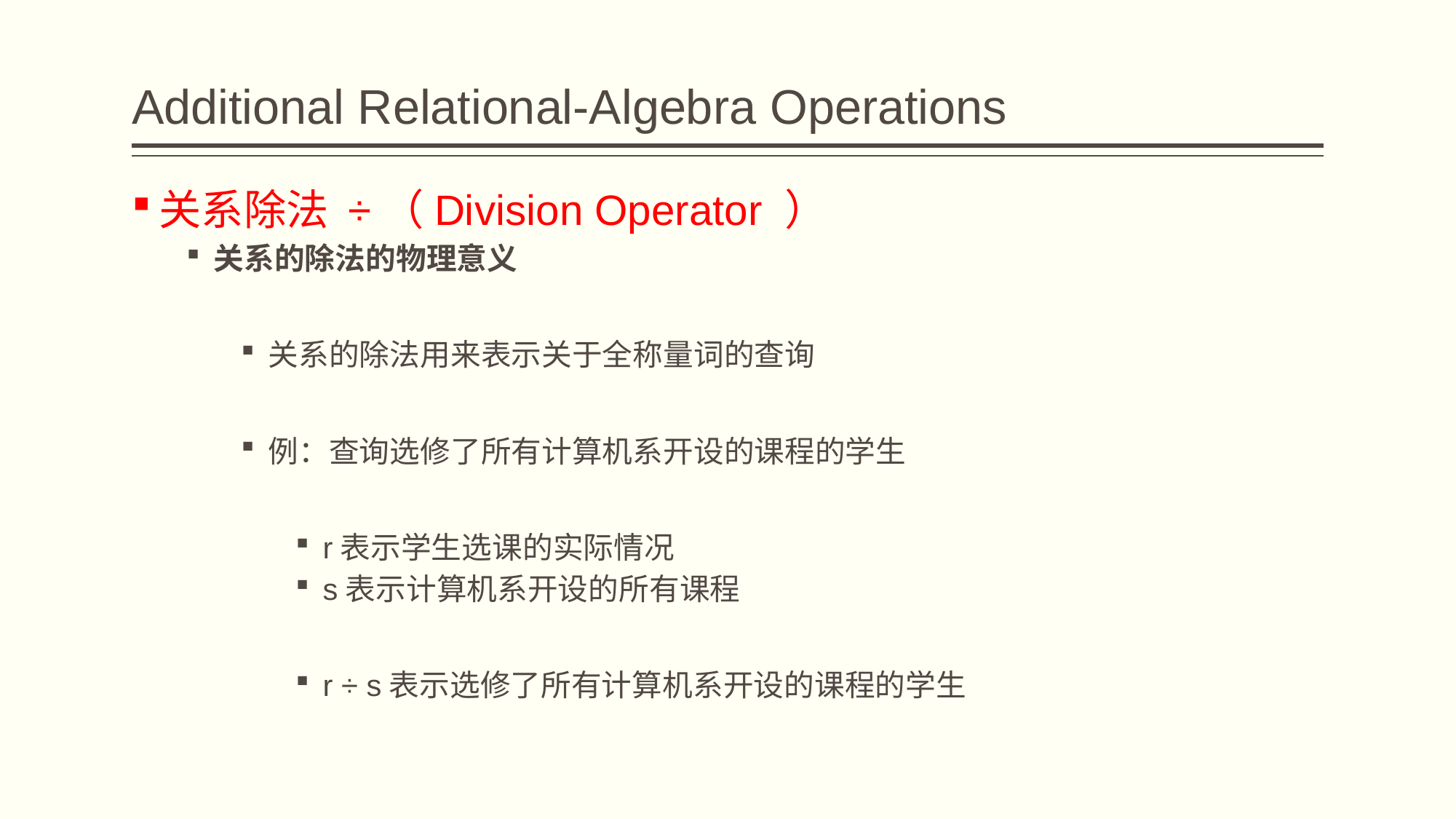

# Additional Relational-Algebra Operations
关系除法 ÷（Division Operator ）
关系的除法的物理意义

关系的除法用来表示关于全称量词的查询

例：查询选修了所有计算机系开设的课程的学生

r表示学生选课的实际情况
s表示计算机系开设的所有课程

r ÷ s表示选修了所有计算机系开设的课程的学生